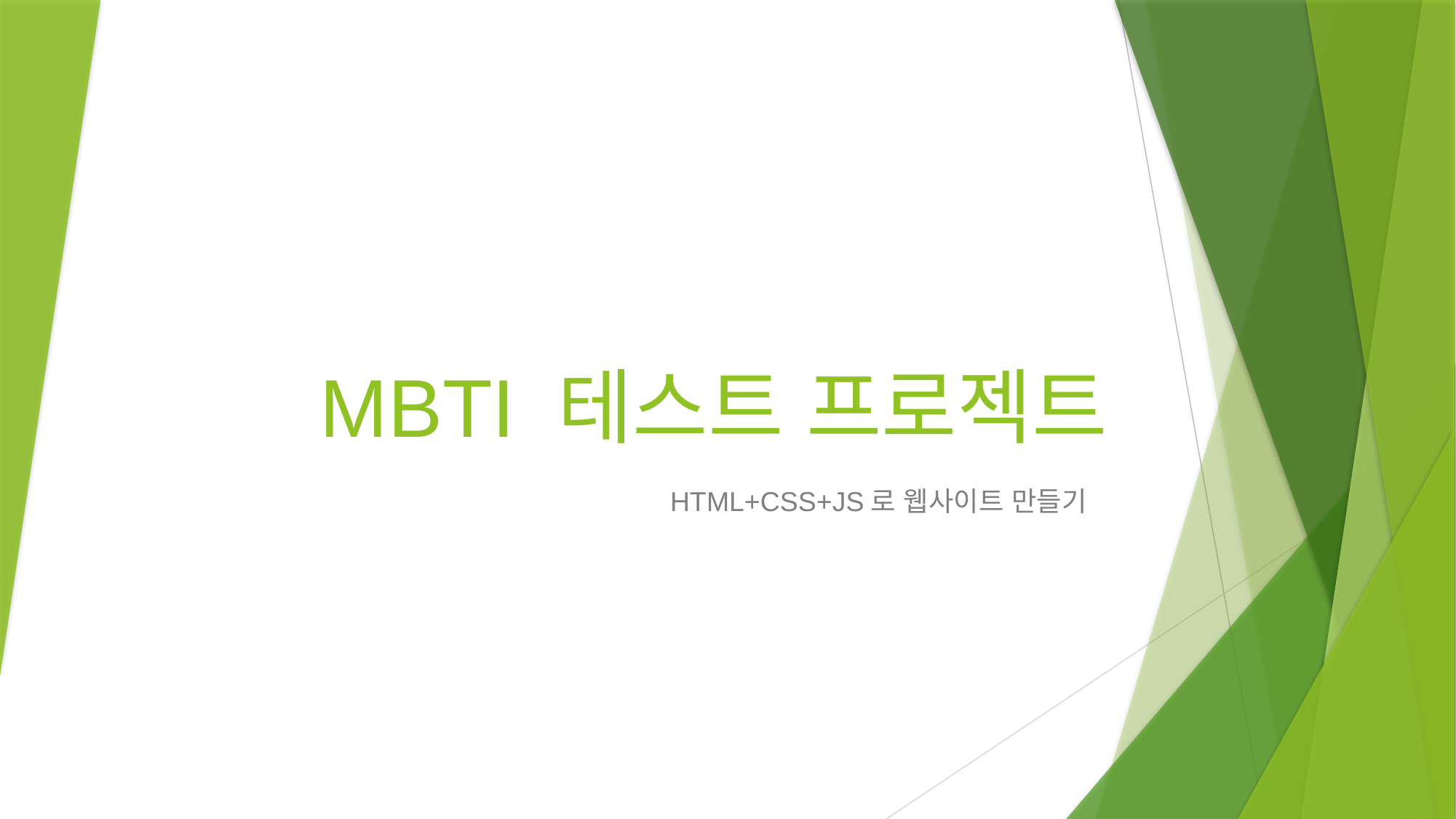

# MBTI 테스트 프로젝트
HTML+CSS+JS로 웹사이트 만들기